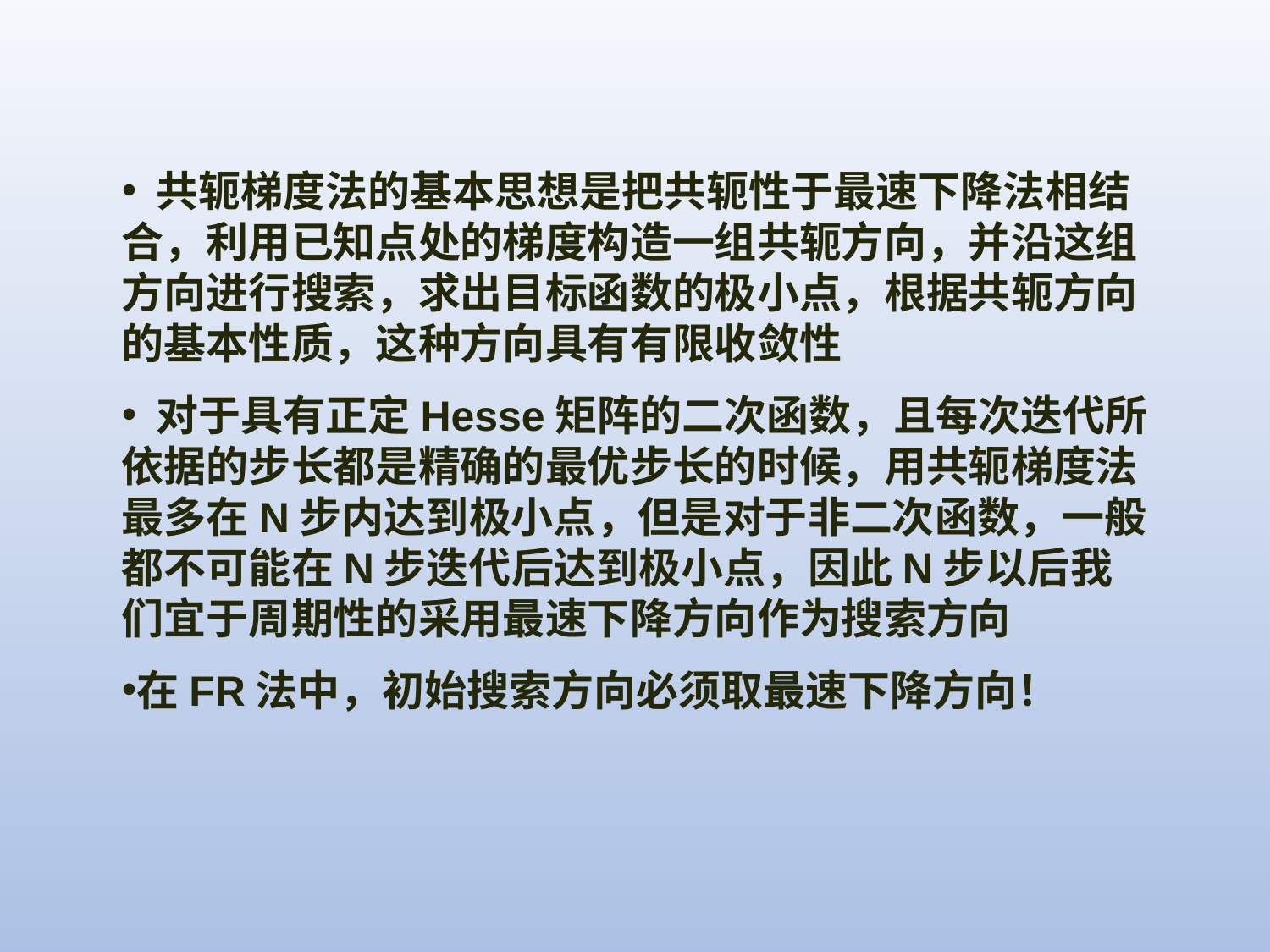

共轭梯度法的基本思想是把共轭性于最速下降法相结合，利用已知点处的梯度构造一组共轭方向，并沿这组方向进行搜索，求出目标函数的极小点，根据共轭方向的基本性质，这种方向具有有限收敛性
 对于具有正定Hesse矩阵的二次函数，且每次迭代所依据的步长都是精确的最优步长的时候，用共轭梯度法最多在N步内达到极小点，但是对于非二次函数，一般都不可能在N步迭代后达到极小点，因此N步以后我们宜于周期性的采用最速下降方向作为搜索方向
在FR法中，初始搜索方向必须取最速下降方向！